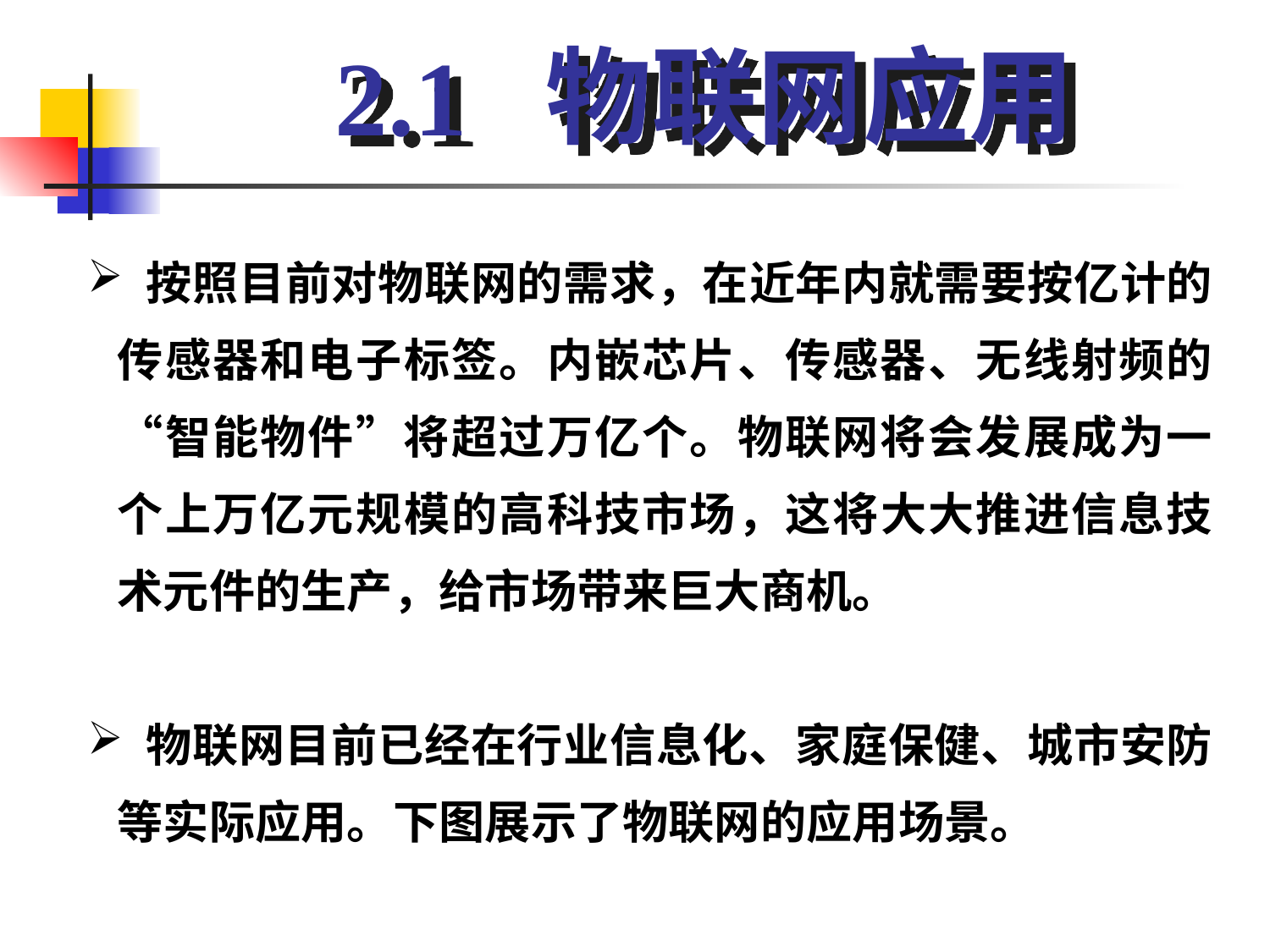

2.1  物联网应用
 按照目前对物联网的需求，在近年内就需要按亿计的传感器和电子标签。内嵌芯片、传感器、无线射频的“智能物件”将超过万亿个。物联网将会发展成为一个上万亿元规模的高科技市场，这将大大推进信息技术元件的生产，给市场带来巨大商机。

 物联网目前已经在行业信息化、家庭保健、城市安防等实际应用。下图展示了物联网的应用场景。